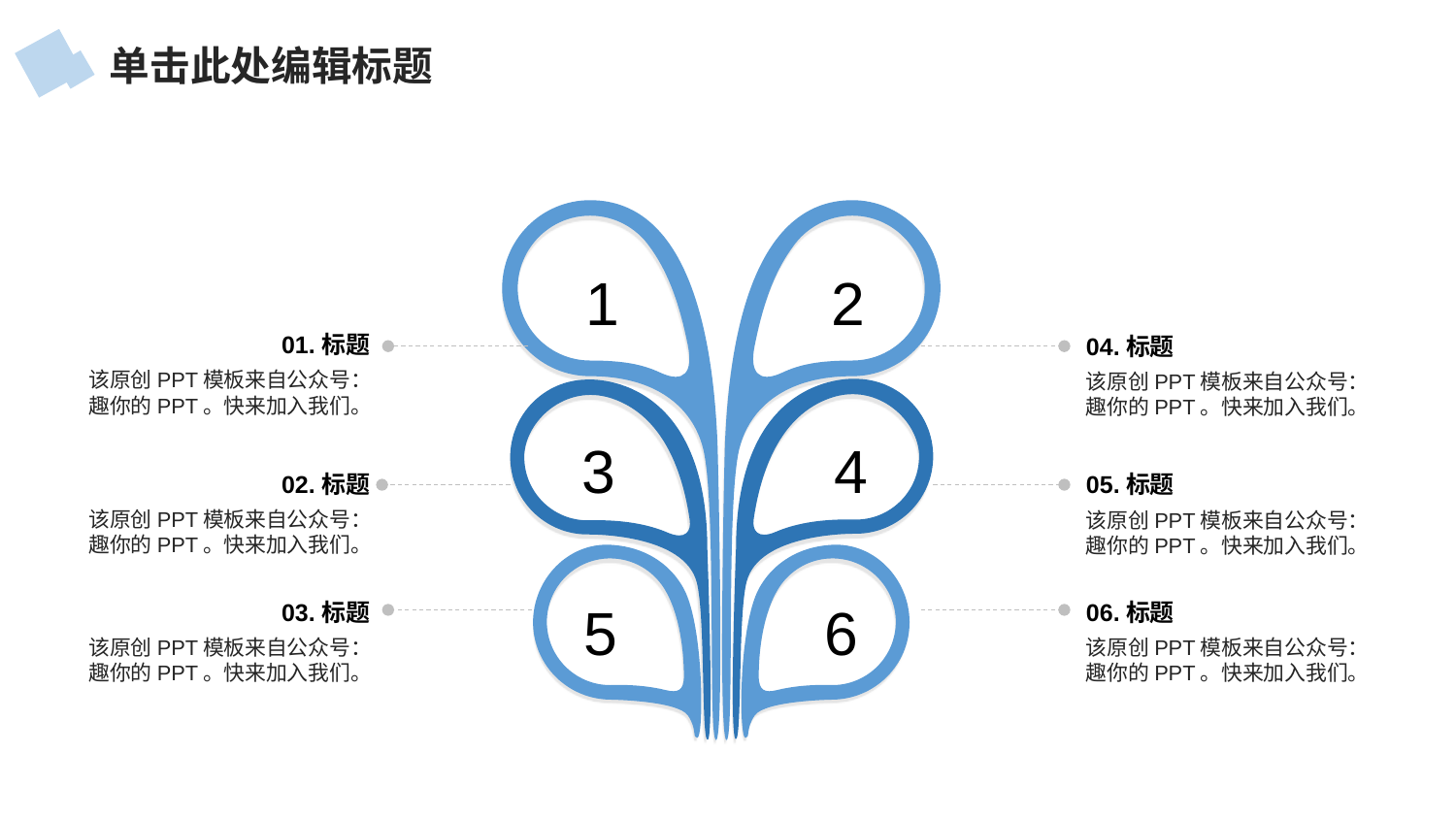

单击此处编辑标题

1
2
01.标题
04.标题
该原创PPT模板来自公众号：趣你的PPT。快来加入我们。
该原创PPT模板来自公众号：趣你的PPT。快来加入我们。

3
4
02.标题
05.标题
该原创PPT模板来自公众号：趣你的PPT。快来加入我们。
该原创PPT模板来自公众号：趣你的PPT。快来加入我们。

03.标题
06.标题
5
6
该原创PPT模板来自公众号：趣你的PPT。快来加入我们。
该原创PPT模板来自公众号：趣你的PPT。快来加入我们。